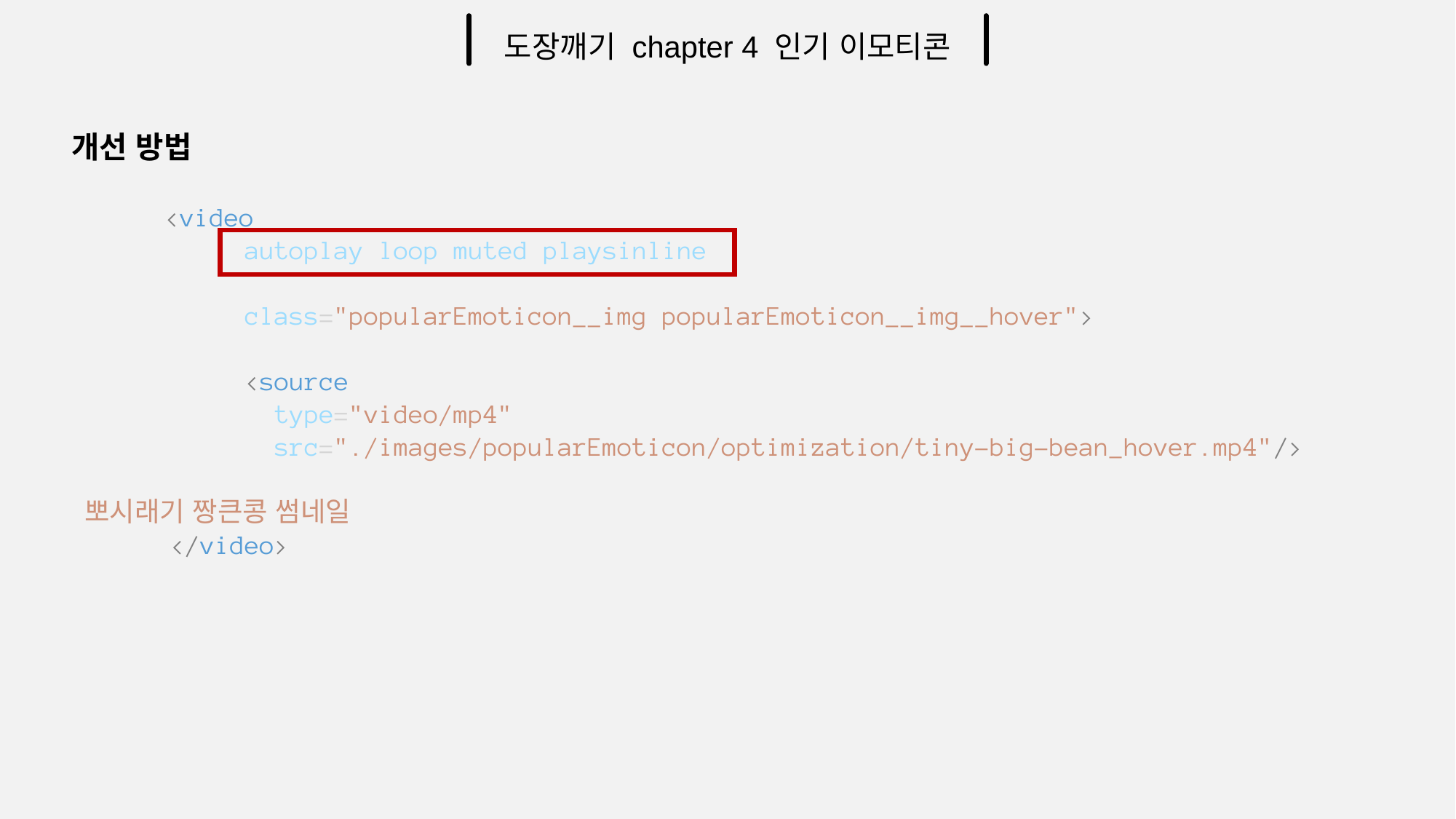

도장깨기 chapter 4 인기 이모티콘

개선 방법
		<video
                    autoplay loop muted playsinline

                    class="popularEmoticon__img popularEmoticon__img__hover">

                    <source
                      type="video/mp4"
                      src="./images/popularEmoticon/optimization/tiny-big-bean_hover.mp4"/>

                     뽀시래기 짱큰콩 썸네일
               </video>